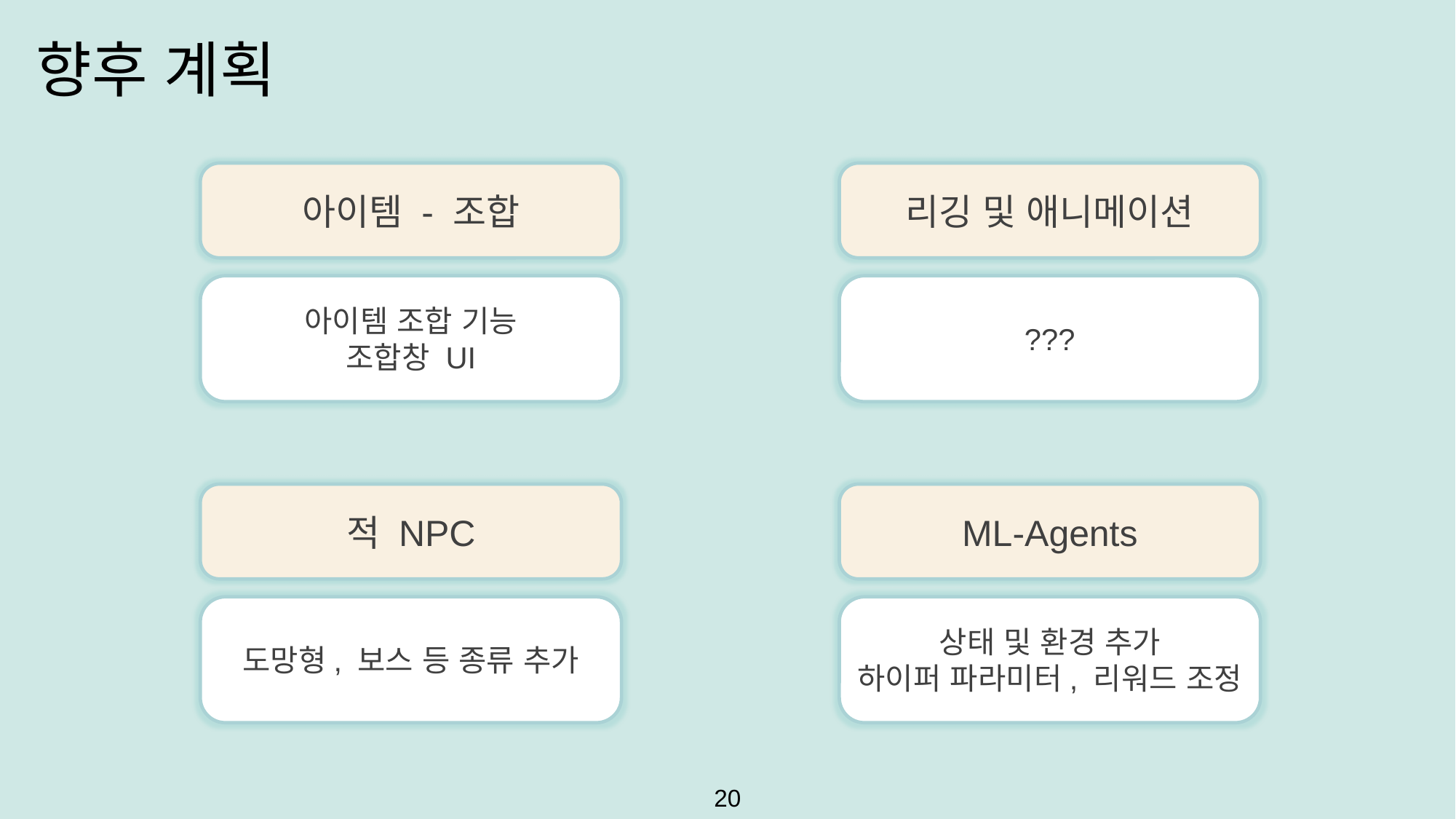

향후 계획
아이템 - 조합
아이템 조합 기능
조합창 UI
리깅 및 애니메이션
???
적 NPC
도망형, 보스 등 종류 추가
ML-Agents
상태 및 환경 추가
하이퍼 파라미터, 리워드 조정
20